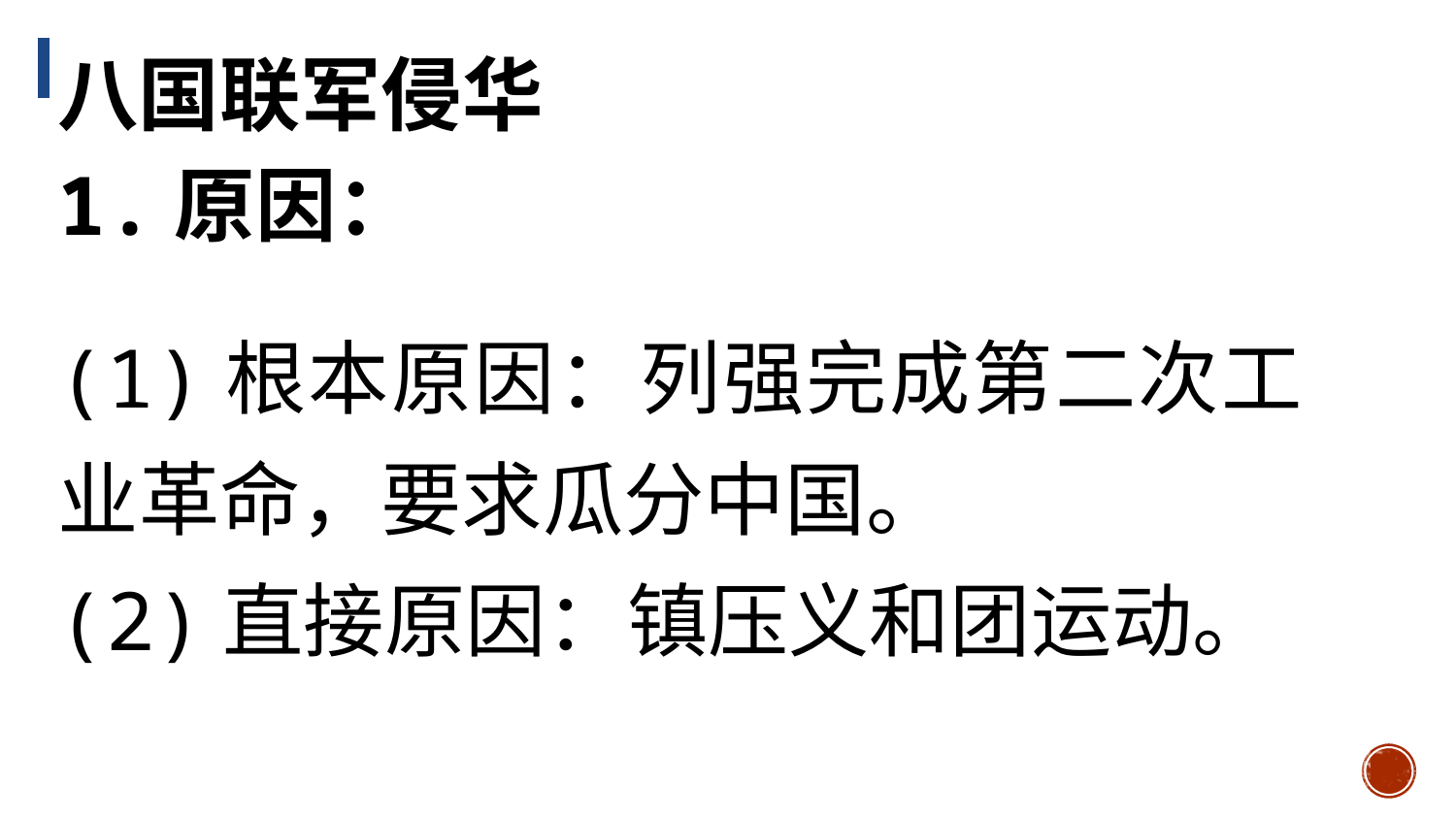

八国联军侵华
1.原因：
(1)根本原因：列强完成第二次工业革命，要求瓜分中国。
(2)直接原因：镇压义和团运动。